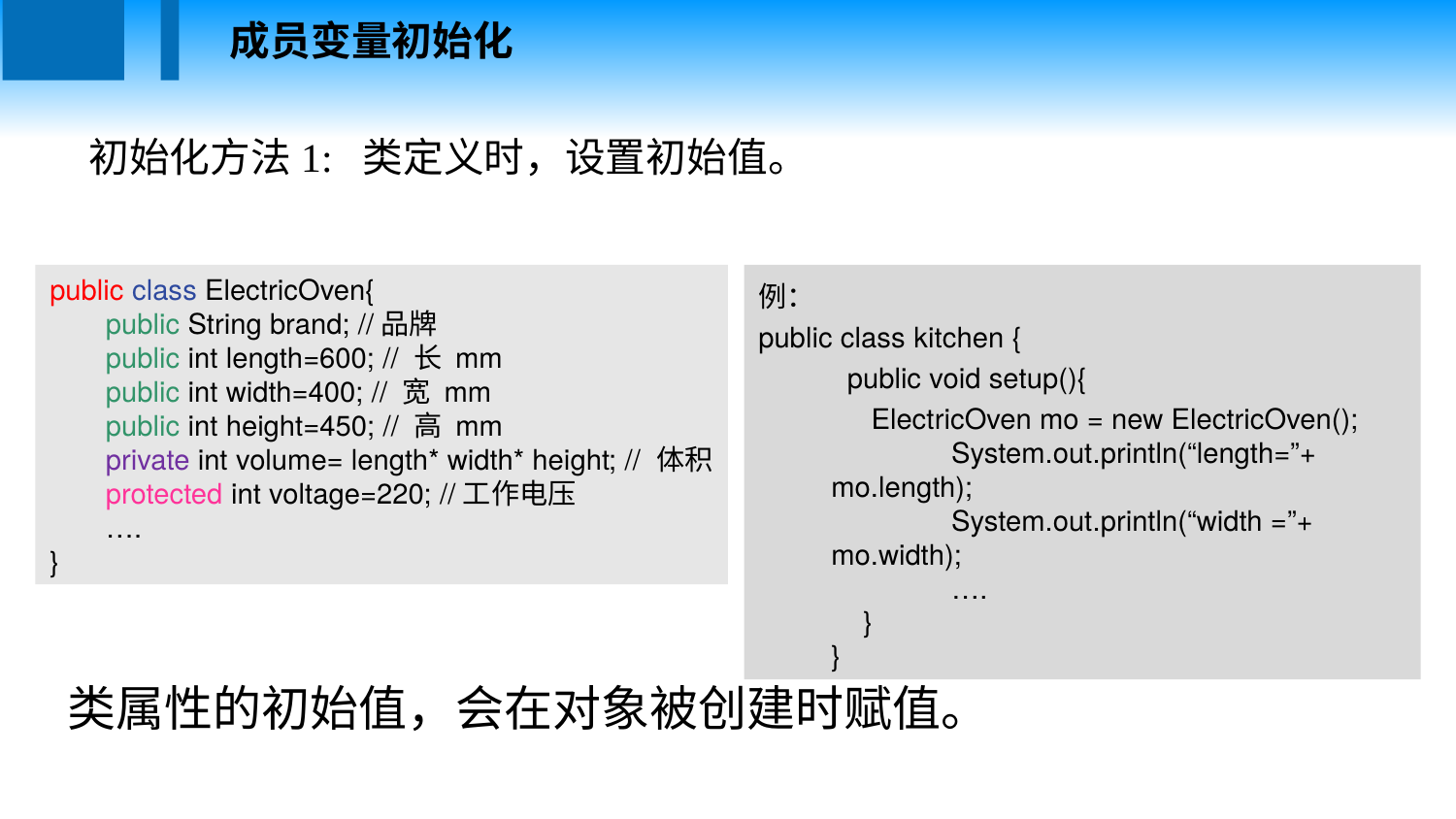

成员变量初始化
初始化方法1:  类定义时，设置初始值。
public class ElectricOven{
       public String brand; //品牌
       public int length=600; // 长 mm
       public int width=400; // 宽 mm
       public int height=450; // 高 mm
       private int volume= length* width* height; // 体积
       protected int voltage=220; //工作电压
       ….
}
例：
public class kitchen {
  public void setup(){
     ElectricOven mo = new ElectricOven();
               System.out.println(“length=”+ mo.length);
               System.out.println(“width =”+ mo.width);
               ….
    }
}
类属性的初始值，会在对象被创建时赋值。